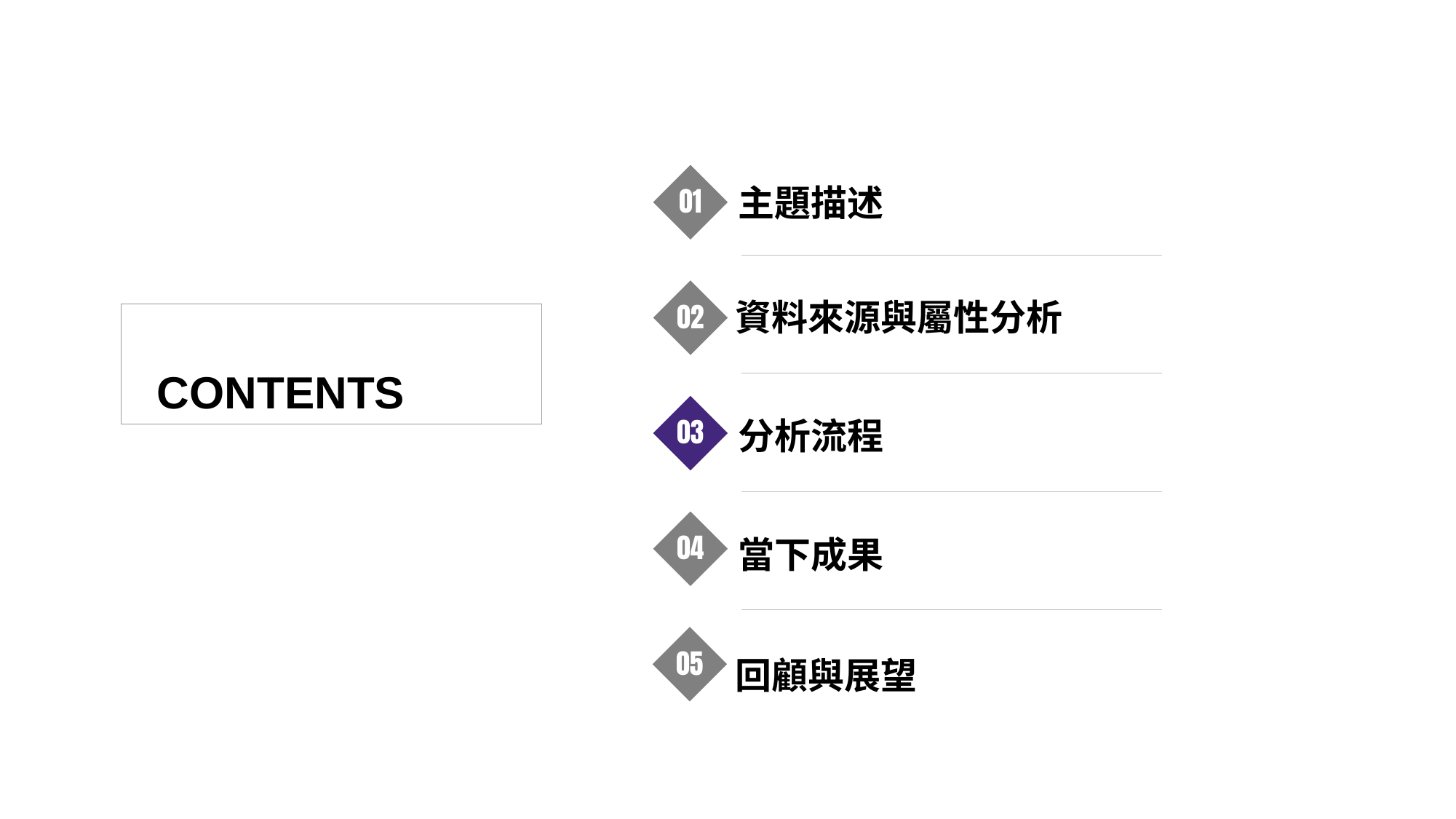

01
主題描述
資料來源與屬性分析
02

  CONTENTS

分析流程
03
04
當下成果
05
回顧與展望